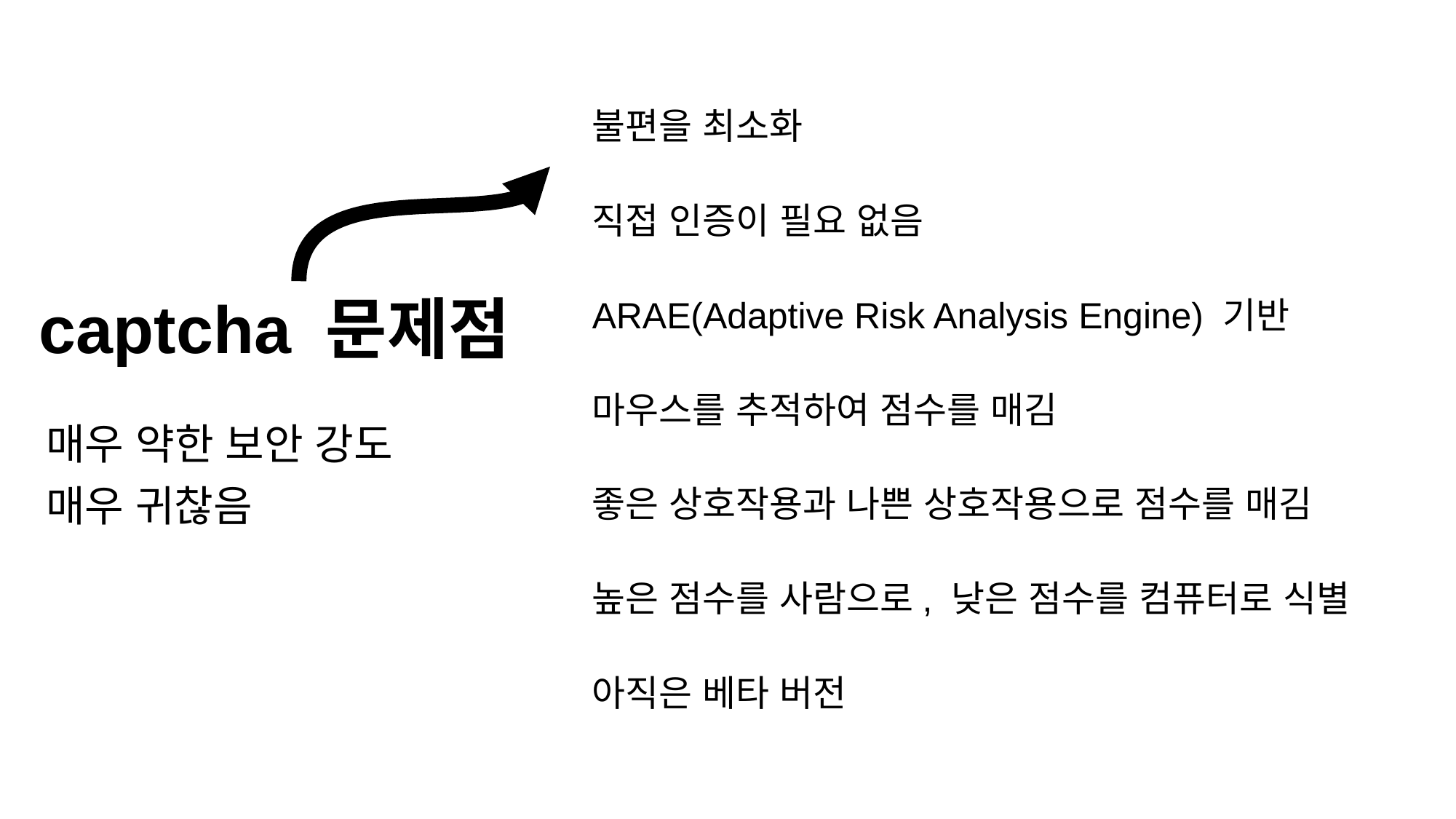

불편을 최소화
직접 인증이 필요 없음
ARAE(Adaptive Risk Analysis Engine) 기반
마우스를 추적하여 점수를 매김
좋은 상호작용과 나쁜 상호작용으로 점수를 매김
높은 점수를 사람으로, 낮은 점수를 컴퓨터로 식별
아직은 베타 버전
captcha 문제점
매우 약한 보안 강도
매우 귀찮음